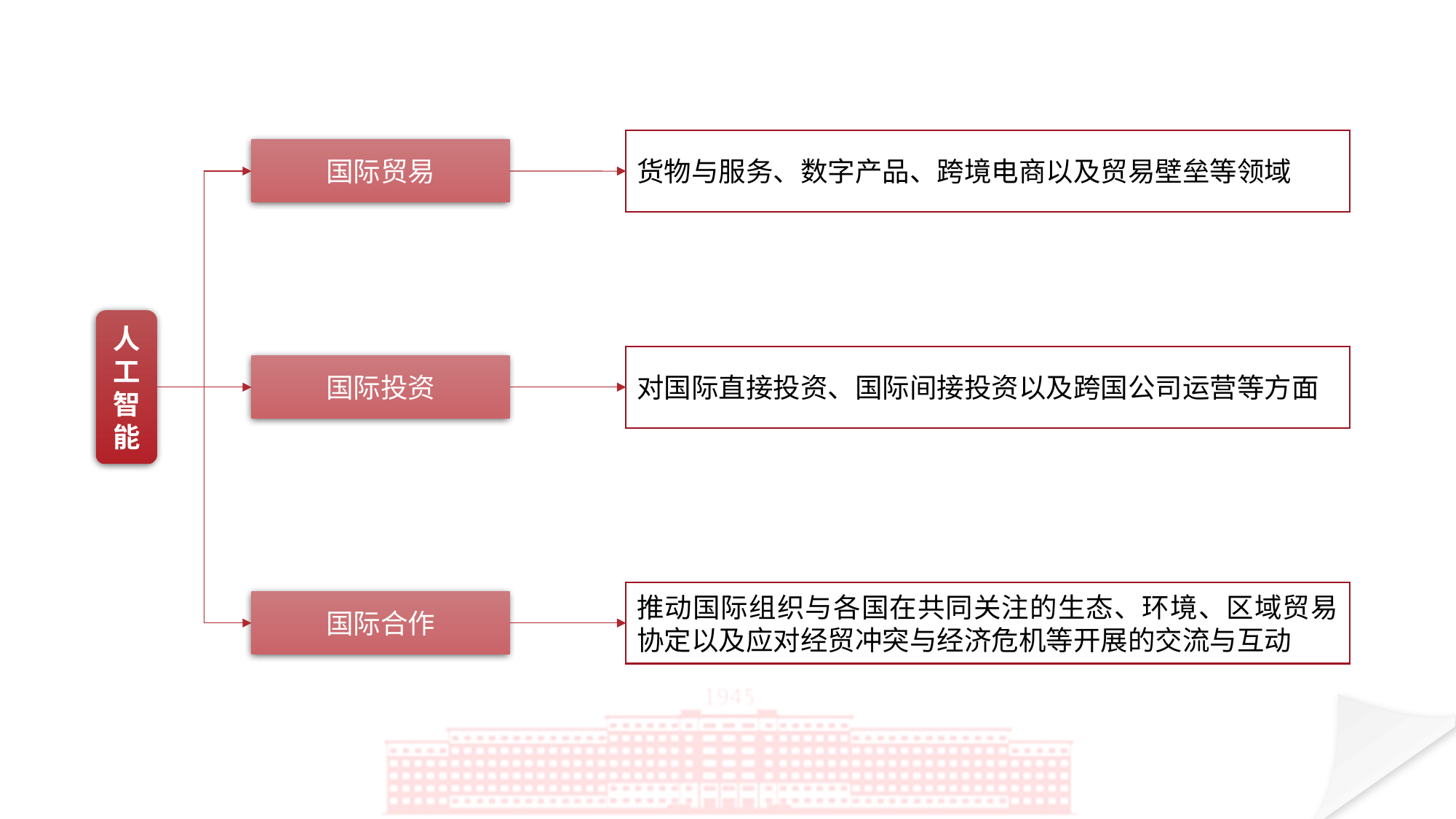

货物与服务、数字产品、跨境电商以及贸易壁垒等领域
国际贸易
人工智能
对国际直接投资、国际间接投资以及跨国公司运营等方面
国际投资
推动国际组织与各国在共同关注的生态、环境、区域贸易协定以及应对经贸冲突与经济危机等开展的交流与互动
国际合作